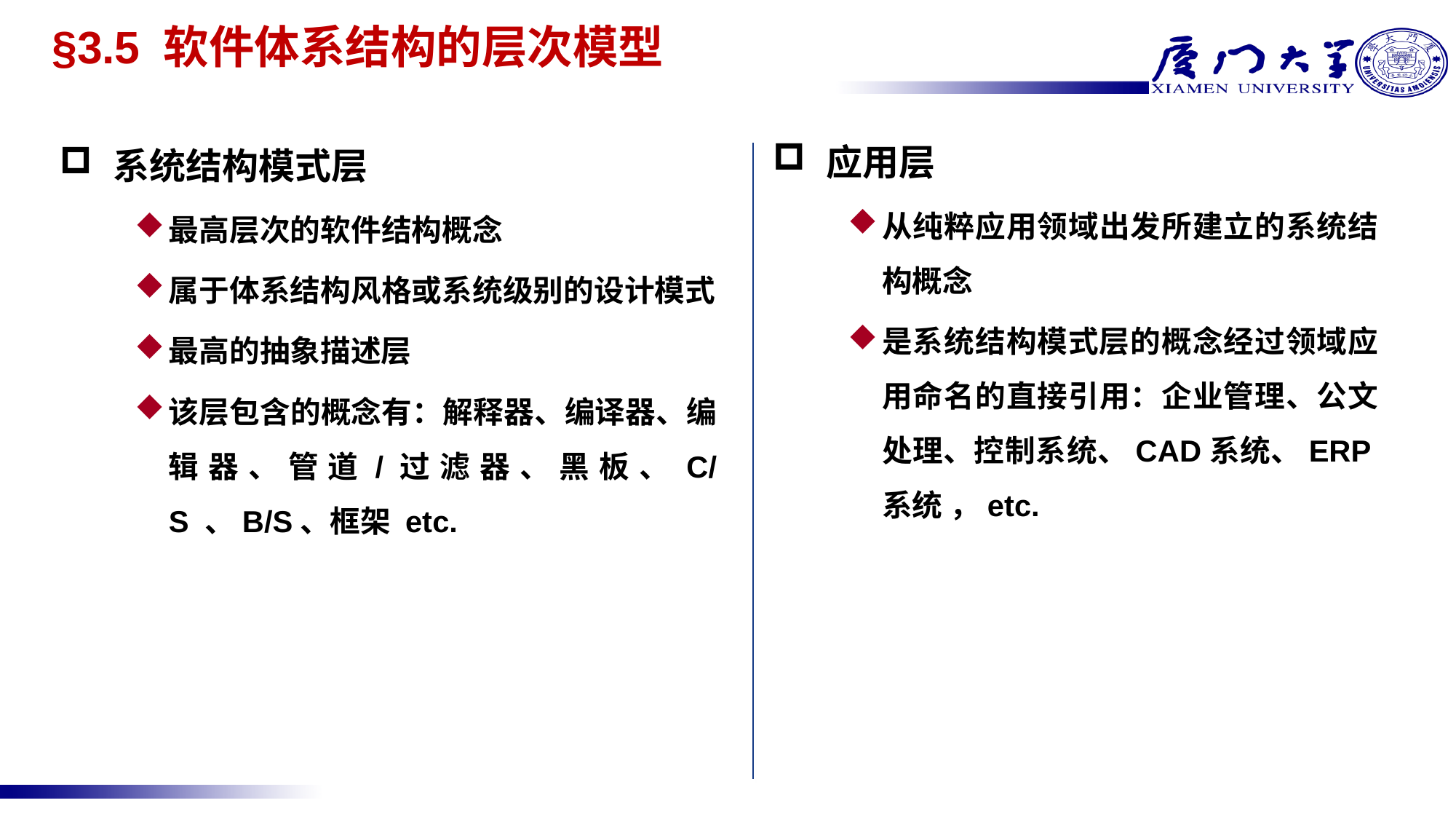

# §3.5 软件体系结构的层次模型
应用层
从纯粹应用领域出发所建立的系统结构概念
是系统结构模式层的概念经过领域应用命名的直接引用：企业管理、公文处理、控制系统、CAD系统、ERP系统 ，etc.
系统结构模式层
最高层次的软件结构概念
属于体系结构风格或系统级别的设计模式
最高的抽象描述层
该层包含的概念有：解释器、编译器、编辑器、管道/过滤器、黑板、C/S 、B/S、框架 etc.